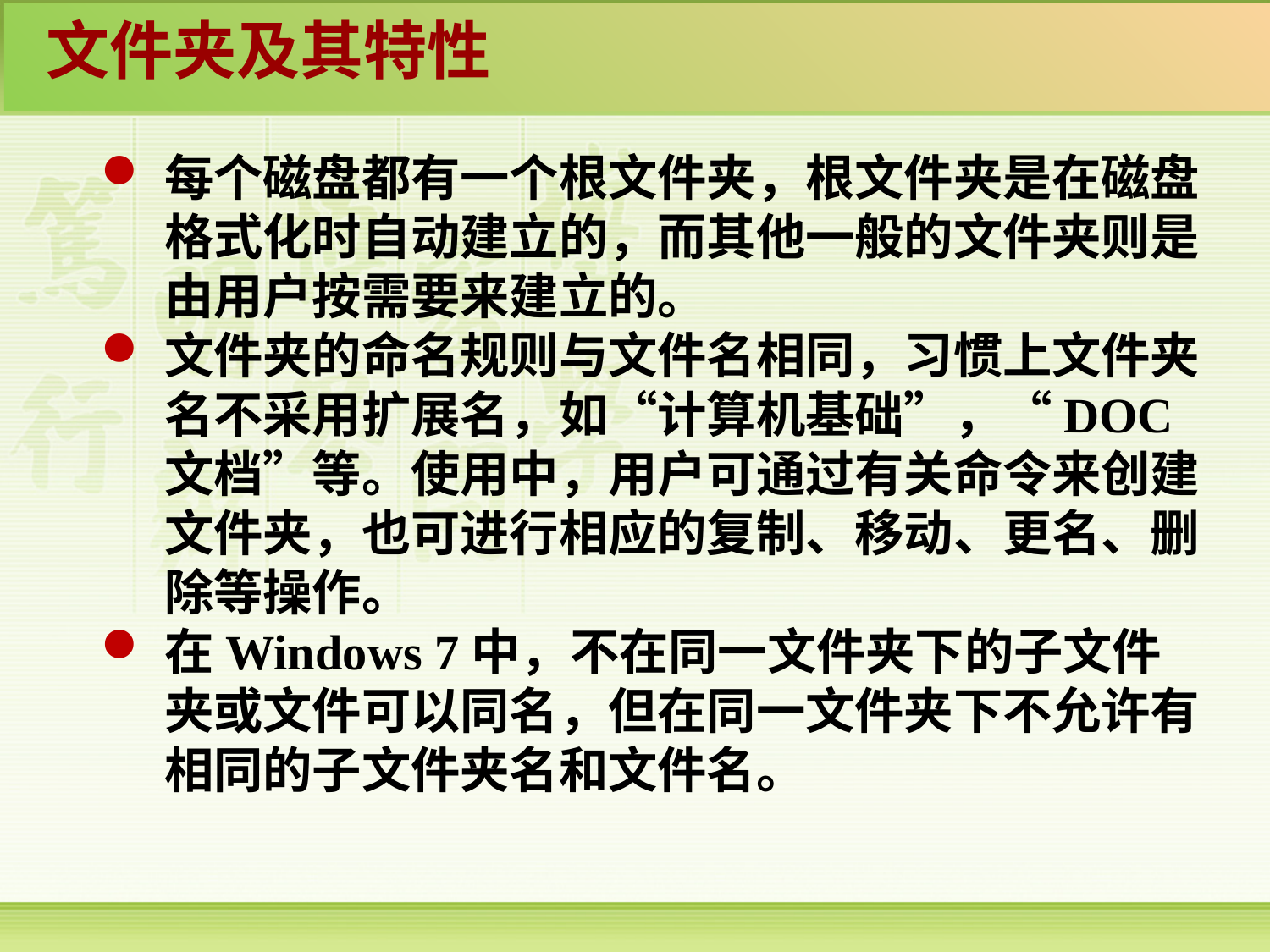

文件夹及其特性
每个磁盘都有一个根文件夹，根文件夹是在磁盘格式化时自动建立的，而其他一般的文件夹则是由用户按需要来建立的。
文件夹的命名规则与文件名相同，习惯上文件夹名不采用扩展名，如“计算机基础”，“DOC文档”等。使用中，用户可通过有关命令来创建文件夹，也可进行相应的复制、移动、更名、删除等操作。
在Windows 7中，不在同一文件夹下的子文件夹或文件可以同名，但在同一文件夹下不允许有相同的子文件夹名和文件名。

40